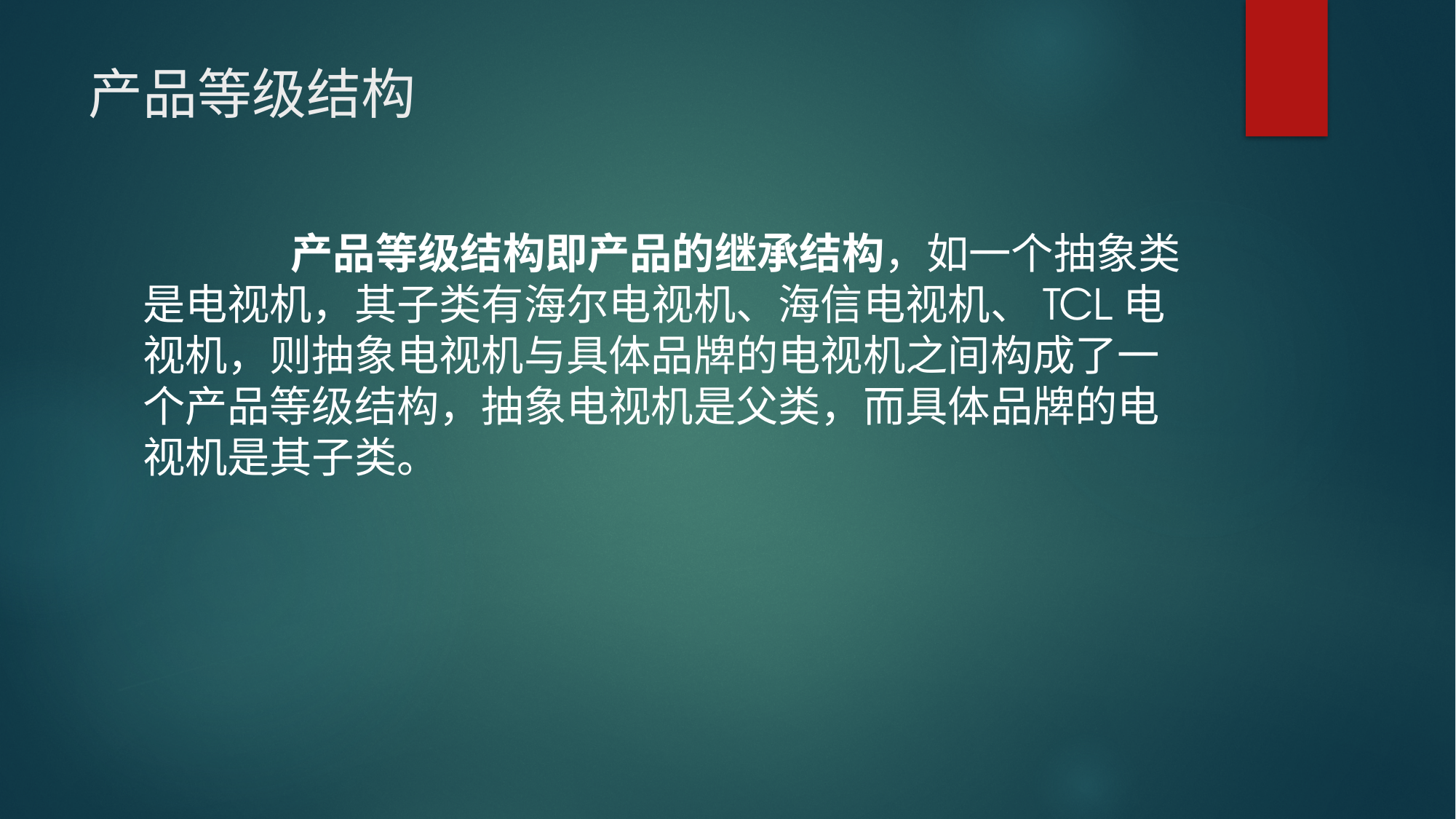

# 产品等级结构
	   产品等级结构即产品的继承结构，如一个抽象类是电视机，其子类有海尔电视机、海信电视机、TCL电视机，则抽象电视机与具体品牌的电视机之间构成了一个产品等级结构，抽象电视机是父类，而具体品牌的电视机是其子类。